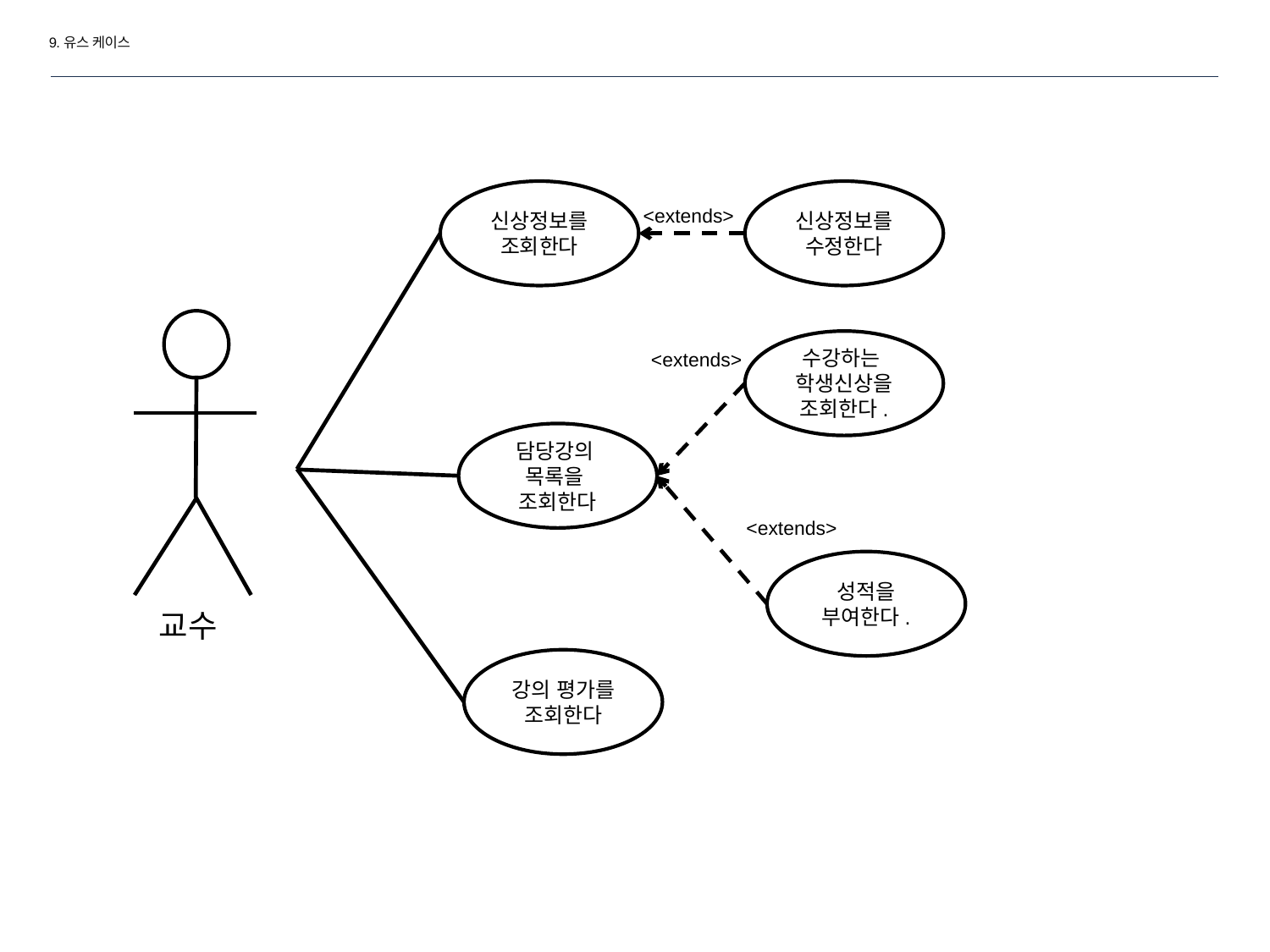

9.유스 케이스
신상정보를 조회한다
신상정보를 수정한다
<extends>

수강하는
학생신상을
조회한다.
<extends>
담당강의
목록을
조회한다
<extends>
성적을
부여한다.
교수
강의 평가를
조회한다